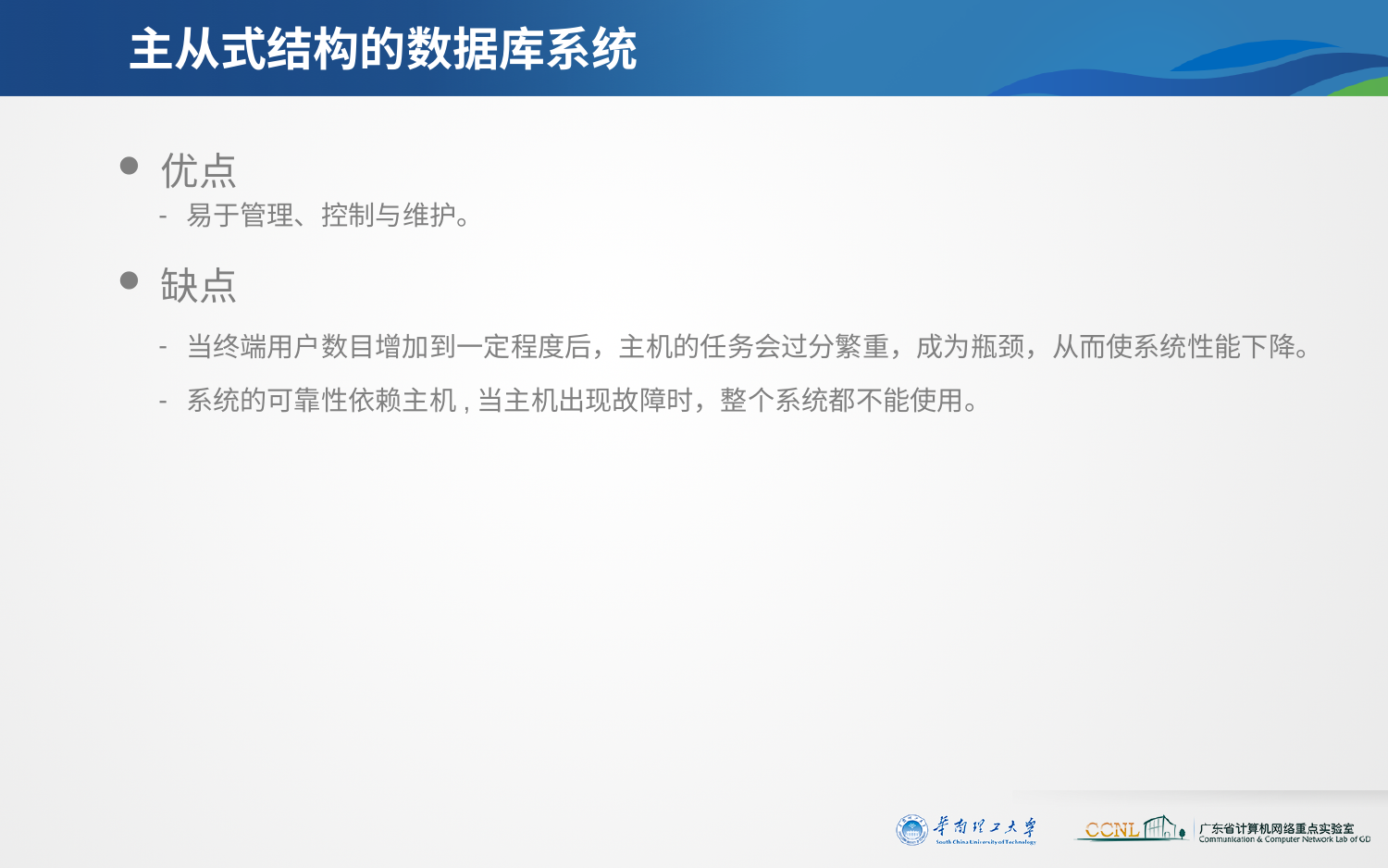

# 主从式结构的数据库系统
优点
易于管理、控制与维护。
缺点
当终端用户数目增加到一定程度后，主机的任务会过分繁重，成为瓶颈，从而使系统性能下降。
系统的可靠性依赖主机,当主机出现故障时，整个系统都不能使用。